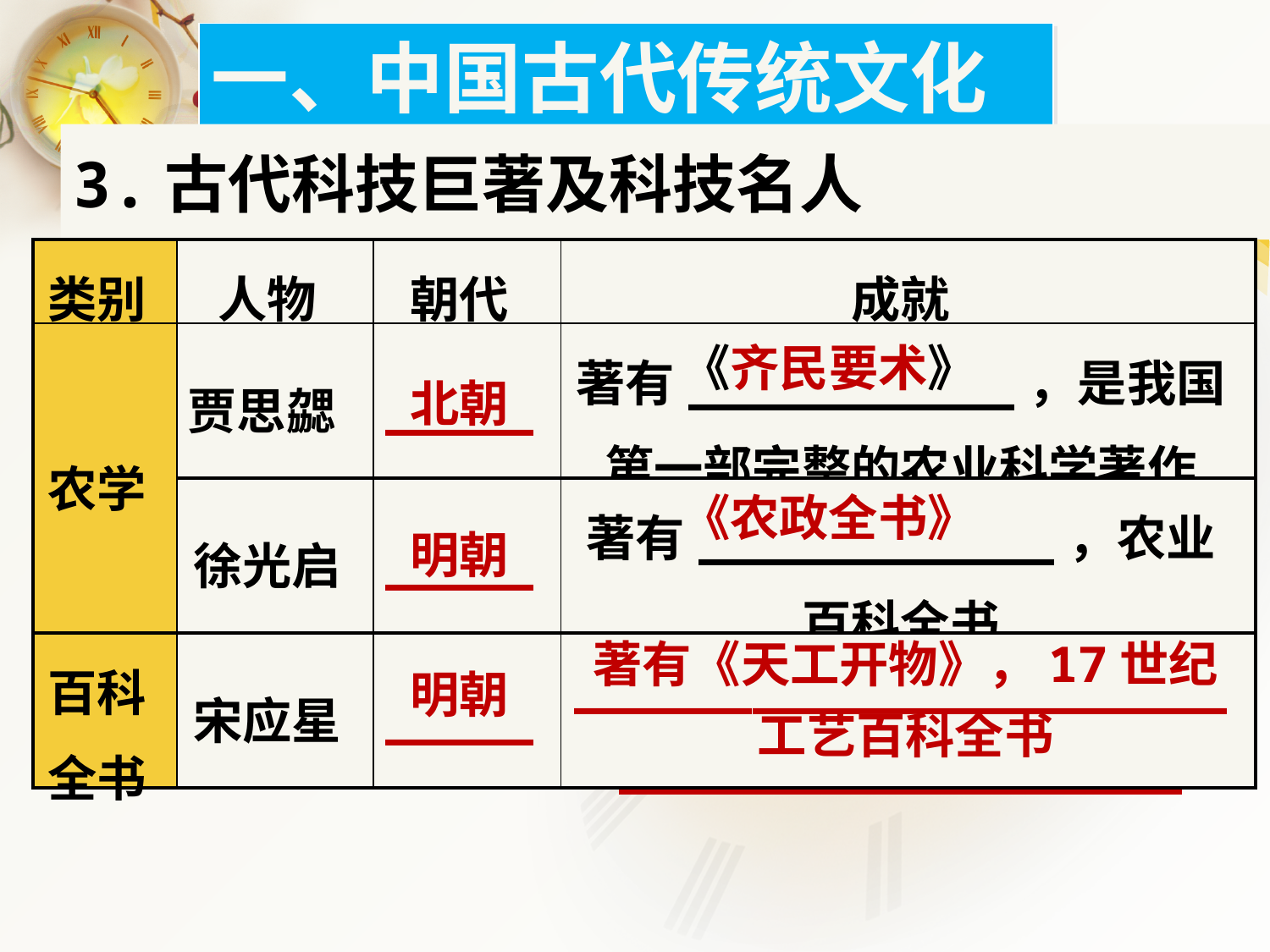

一、中国古代传统文化
3.古代科技巨著及科技名人
| 类别 | 人物 | 朝代 | 成就 |
| --- | --- | --- | --- |
| 农学 | 贾思勰 | \_\_\_\_\_ | 著有\_\_\_\_\_\_\_\_\_\_\_，是我国第一部完整的农业科学著作 |
|  | 徐光启 | \_\_\_\_\_ | 著有\_\_\_\_\_\_\_\_\_\_\_\_，农业百科全书 |
| 百科全书 | 宋应星 | \_\_\_\_\_ | \_\_\_\_\_\_\_\_\_\_\_\_\_\_\_\_\_\_\_\_\_\_\_\_\_\_\_\_\_\_\_\_\_\_\_\_\_\_\_\_\_ |
《齐民要术》
北朝
《农政全书》
明朝
著有《天工开物》，17世纪
工艺百科全书
明朝